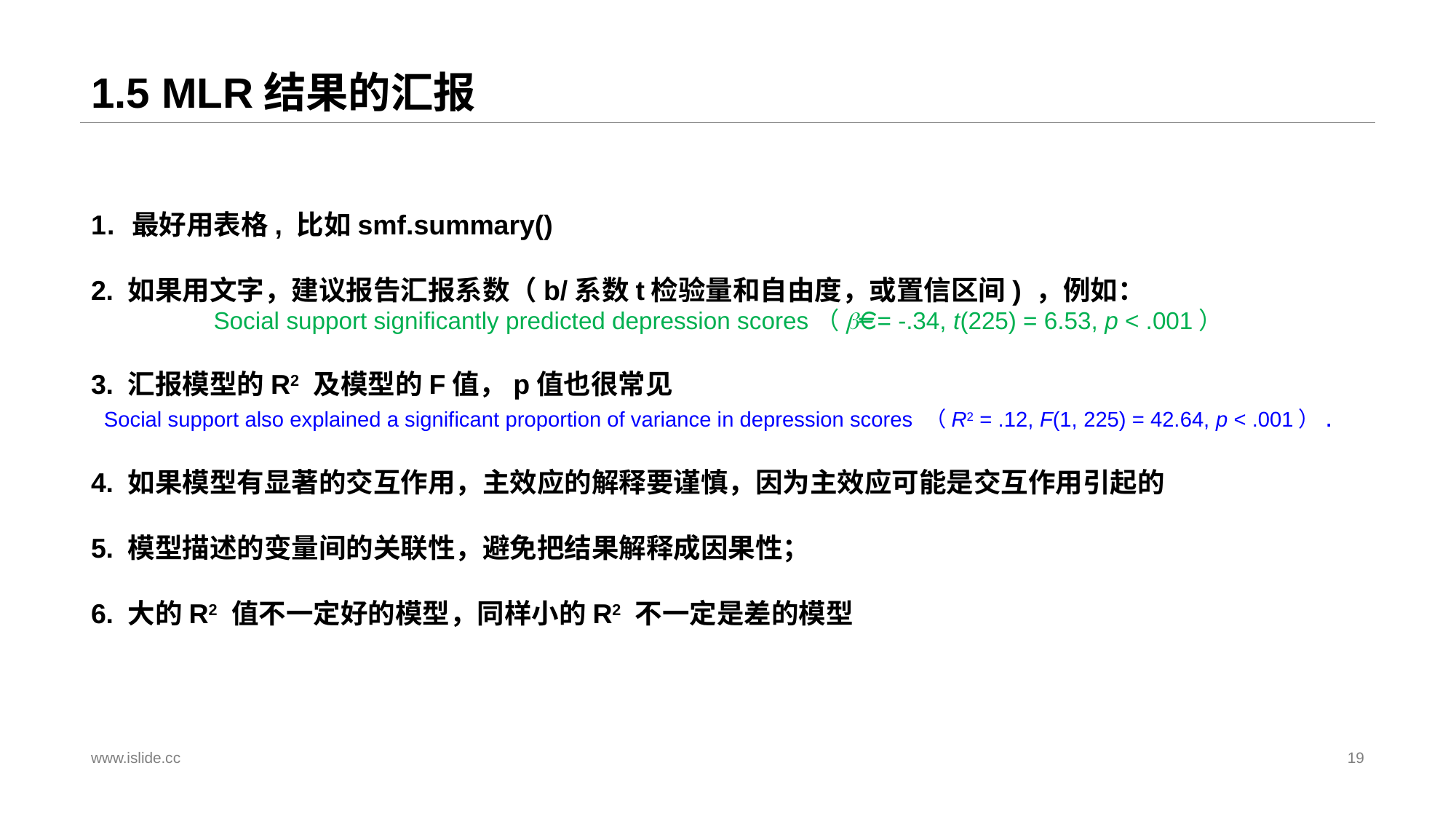

# 1.5 MLR结果的汇报
最好用表格, 比如smf.summary()

2. 如果用文字，建议报告汇报系数（b/系数t检验量和自由度，或置信区间) ，例如：
Social support significantly predicted depression scores（β = -.34, t(225) = 6.53, p < .001）

3. 汇报模型的R2 及模型的F值，p值也很常见
Social support also explained a significant proportion of variance in depression scores （R2 = .12, F(1, 225) = 42.64, p < .001）.

4. 如果模型有显著的交互作用，主效应的解释要谨慎，因为主效应可能是交互作用引起的

5. 模型描述的变量间的关联性，避免把结果解释成因果性；

6. 大的R2 值不一定好的模型，同样小的R2 不一定是差的模型
www.islide.cc
19